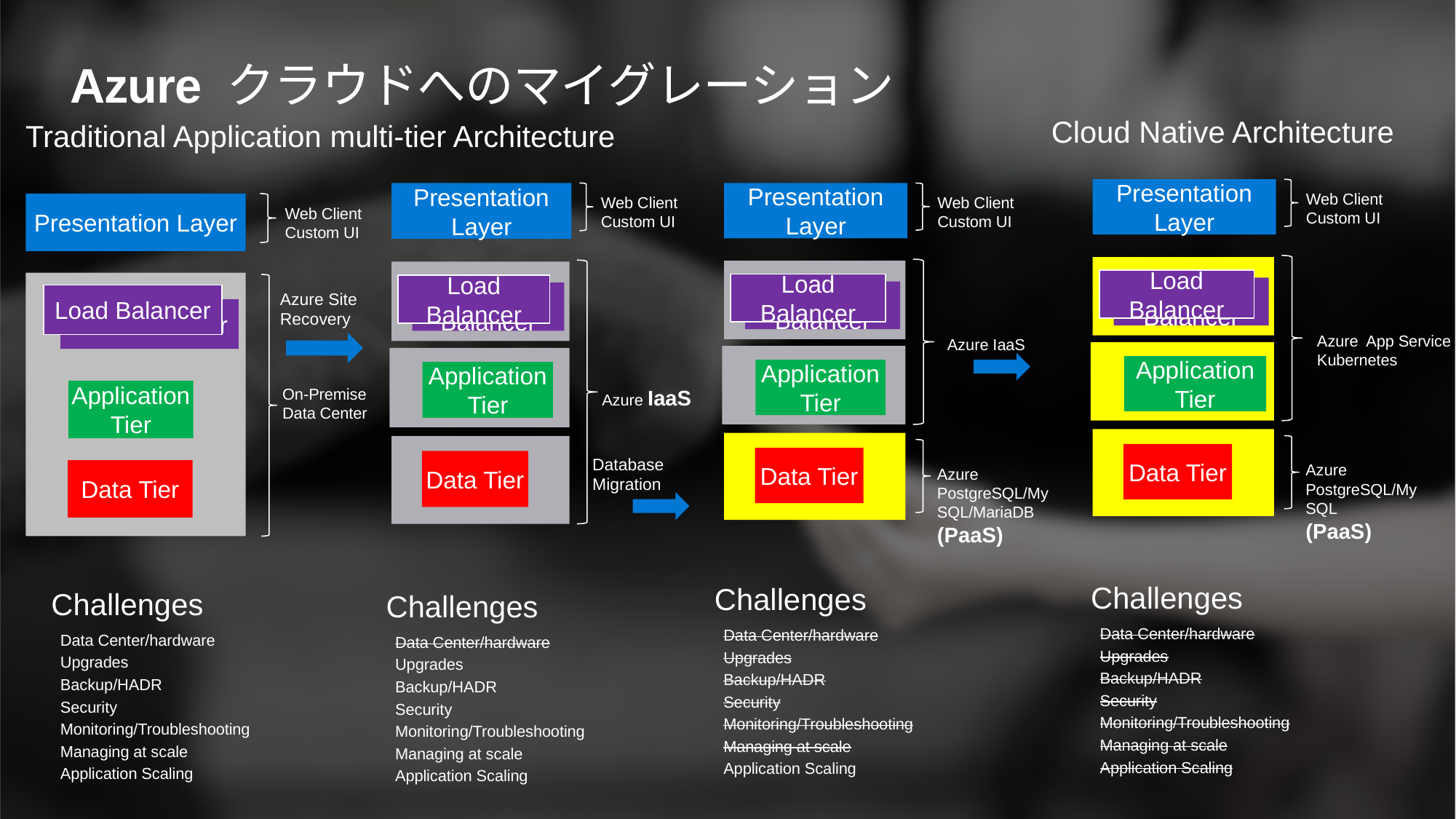

# Azure クラウドへのマイグレーション
Cloud Native Architecture
Traditional Application multi-tier Architecture
Presentation Layer

Web Client
Custom UI

Load Balancer
Load Balancer
Azure  App Service
Kubernetes

Application Tier

Data Tier
Azure PostgreSQL/MySQL
(PaaS)

Presentation Layer

Web Client
Custom UI

Load Balancer
Load Balancer

Application Tier
Azure IaaS

Data Tier
Azure Site
Recovery
Presentation Layer

Web Client
Custom UI

Load Balancer
Load Balancer
Azure IaaS

Application Tier

Data Tier
Azure PostgreSQL/MySQL/MariaDB
(PaaS)
Database
Migration

Presentation Layer

Web Client
Custom UI

Load Balancer
Load Balancer
Application Tier
On-Premise
Data Center
Data Tier

Challenges
Data Center/hardware
Upgrades
Backup/HADR
Security
Monitoring/Troubleshooting
Managing at scale
Application Scaling

Challenges
Data Center/hardware
Upgrades
Backup/HADR
Security
Monitoring/Troubleshooting
Managing at scale
Application Scaling

Challenges
Challenges
Data Center/hardware
Upgrades
Backup/HADR
Security
Monitoring/Troubleshooting
Managing at scale
Application Scaling

Data Center/hardware
Upgrades
Backup/HADR
Security
Monitoring/Troubleshooting
Managing at scale
Application Scaling